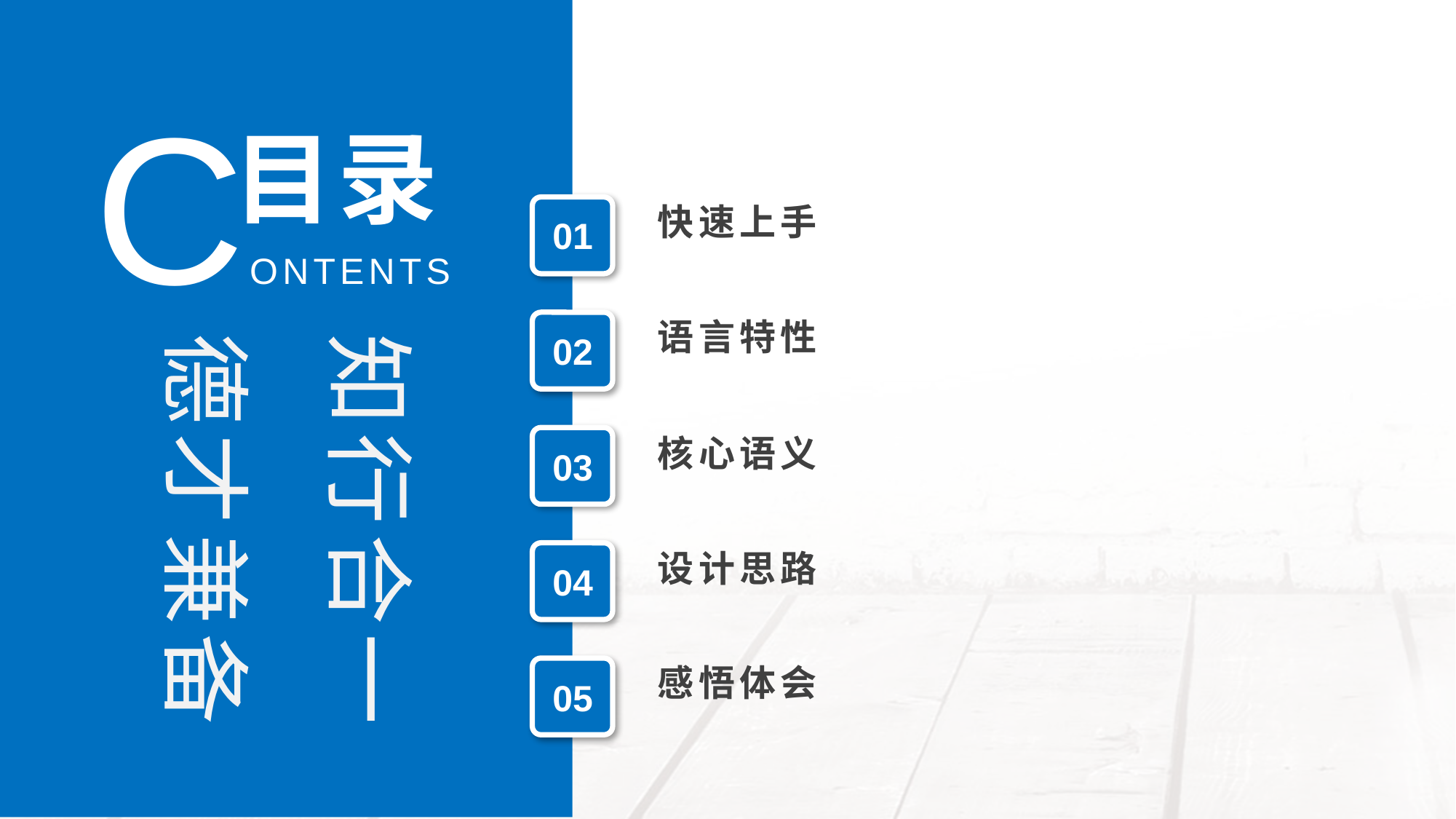

CONTENTS
目录
快速上手

01
语言特性

02
知行合一
德才兼备
核心语义

03
设计思路

04
感悟体会

05